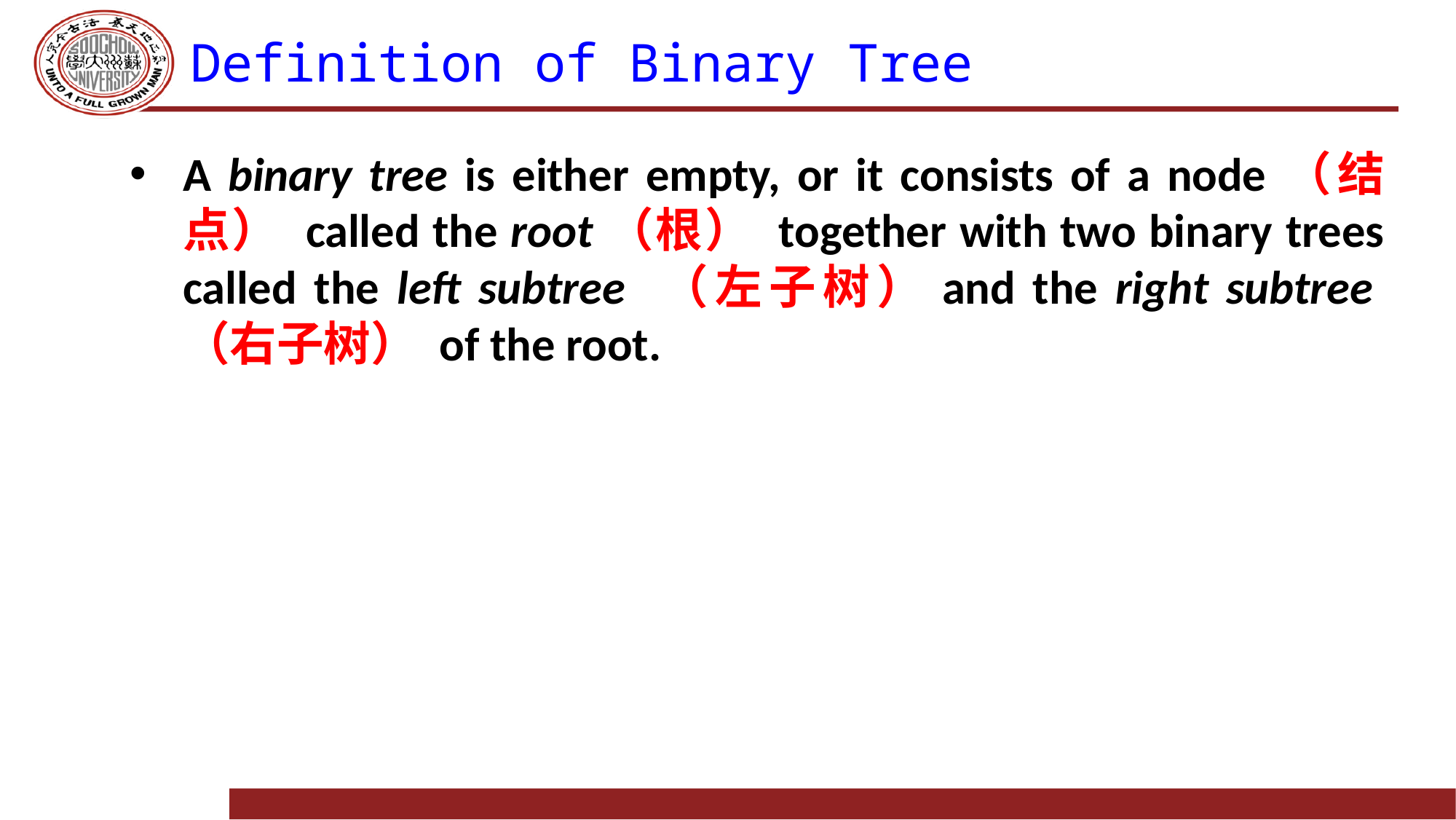

# Definition of Binary Tree
A binary tree is either empty, or it consists of a node（结点） called the root（根） together with two binary trees called the left subtree （左子树）and the right subtree（右子树） of the root.